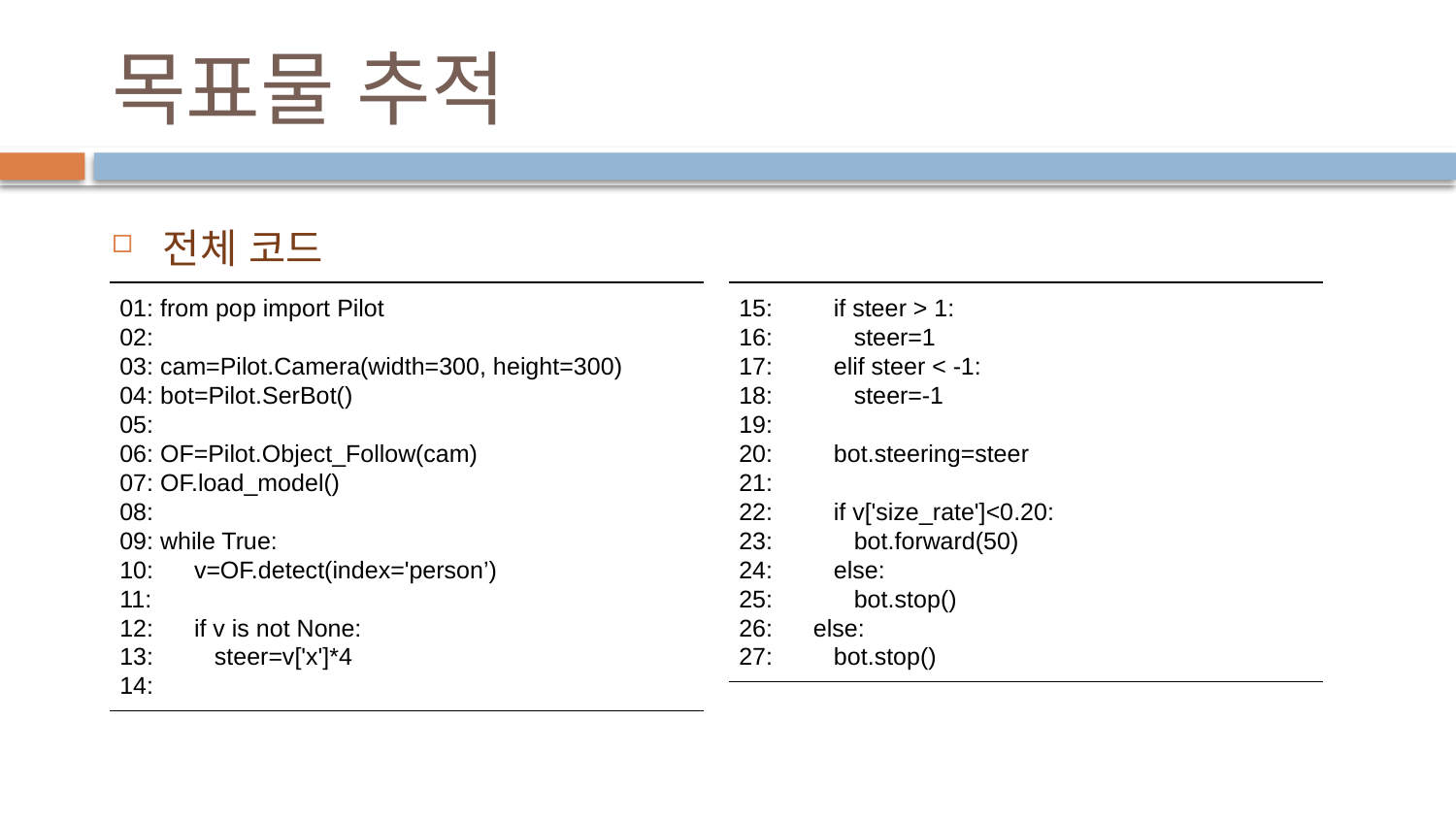

# 목표물 추적
전체 코드
| 15: if steer > 1: 16: steer=1 17: elif steer < -1: 18: steer=-1 19: 20: bot.steering=steer 21: 22: if v['size\_rate']<0.20: 23: bot.forward(50) 24: else: 25: bot.stop() 26: else: 27: bot.stop() |
| --- |
| 01: from pop import Pilot 02: 03: cam=Pilot.Camera(width=300, height=300) 04: bot=Pilot.SerBot() 05: 06: OF=Pilot.Object\_Follow(cam) 07: OF.load\_model() 08: 09: while True: 10: v=OF.detect(index='person’) 11: 12: if v is not None: 13: steer=v['x']\*4 14: |
| --- |